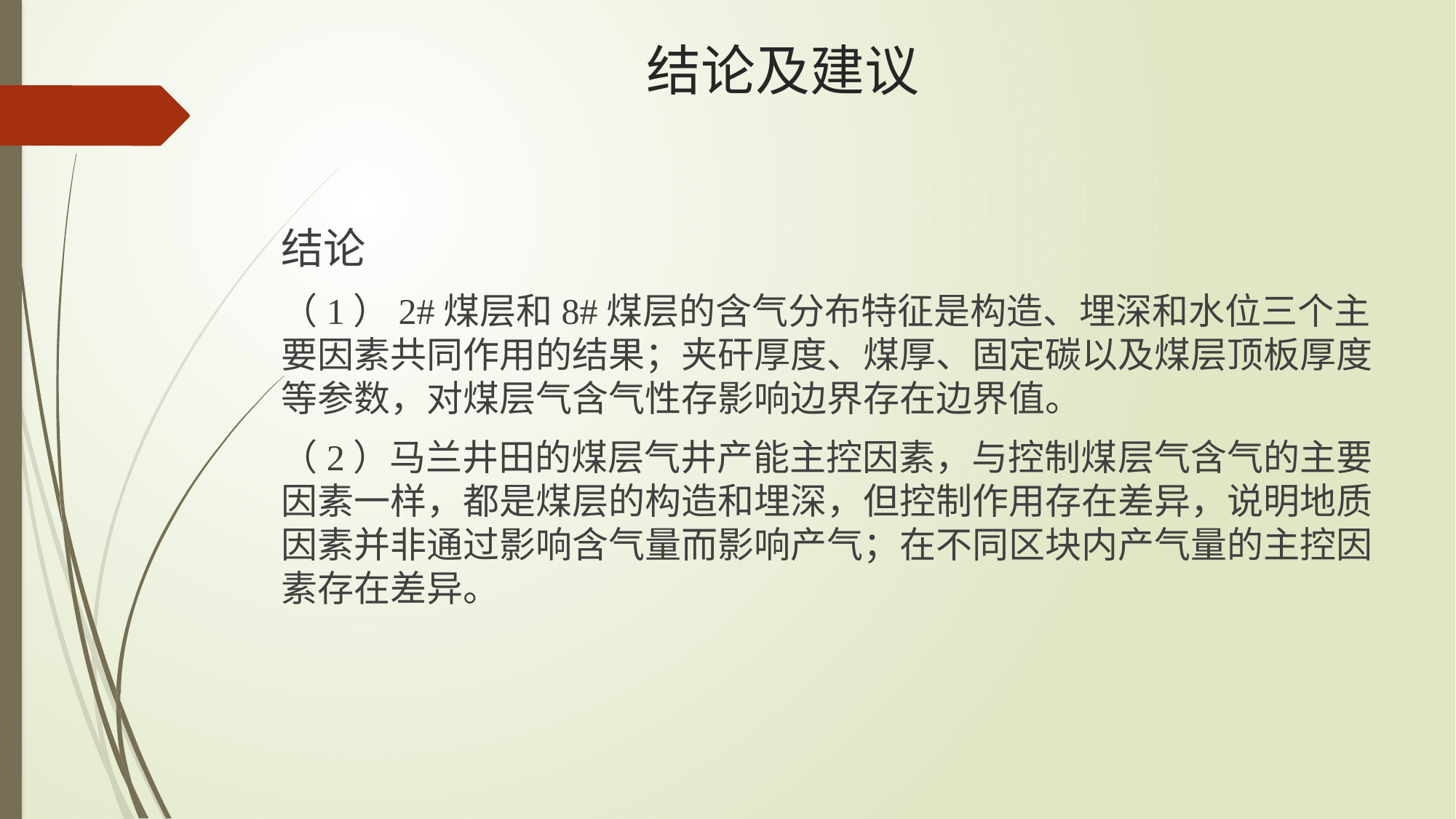

结论及建议
结论
（1）2#煤层和8#煤层的含气分布特征是构造、埋深和水位三个主要因素共同作用的结果；夹矸厚度、煤厚、固定碳以及煤层顶板厚度等参数，对煤层气含气性存影响边界存在边界值。
（2）马兰井田的煤层气井产能主控因素，与控制煤层气含气的主要因素一样，都是煤层的构造和埋深，但控制作用存在差异，说明地质因素并非通过影响含气量而影响产气；在不同区块内产气量的主控因素存在差异。